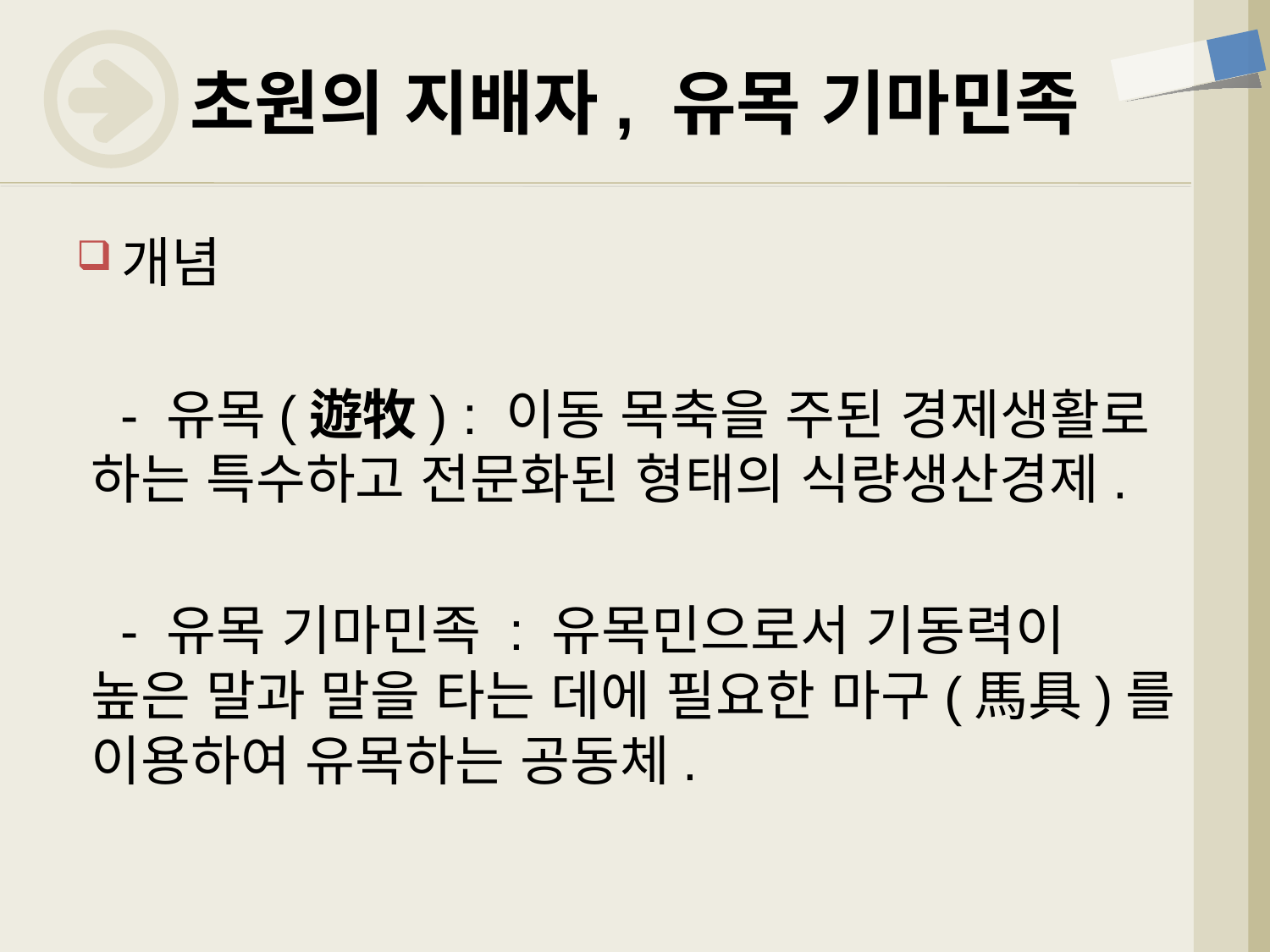

# 초원의 지배자, 유목 기마민족
개념

  - 유목(遊牧) : 이동 목축을 주된 경제생활로 하는 특수하고 전문화된 형태의 식량생산경제.

  - 유목 기마민족 : 유목민으로서 기동력이 높은 말과 말을 타는 데에 필요한 마구(馬具)를 이용하여 유목하는 공동체.